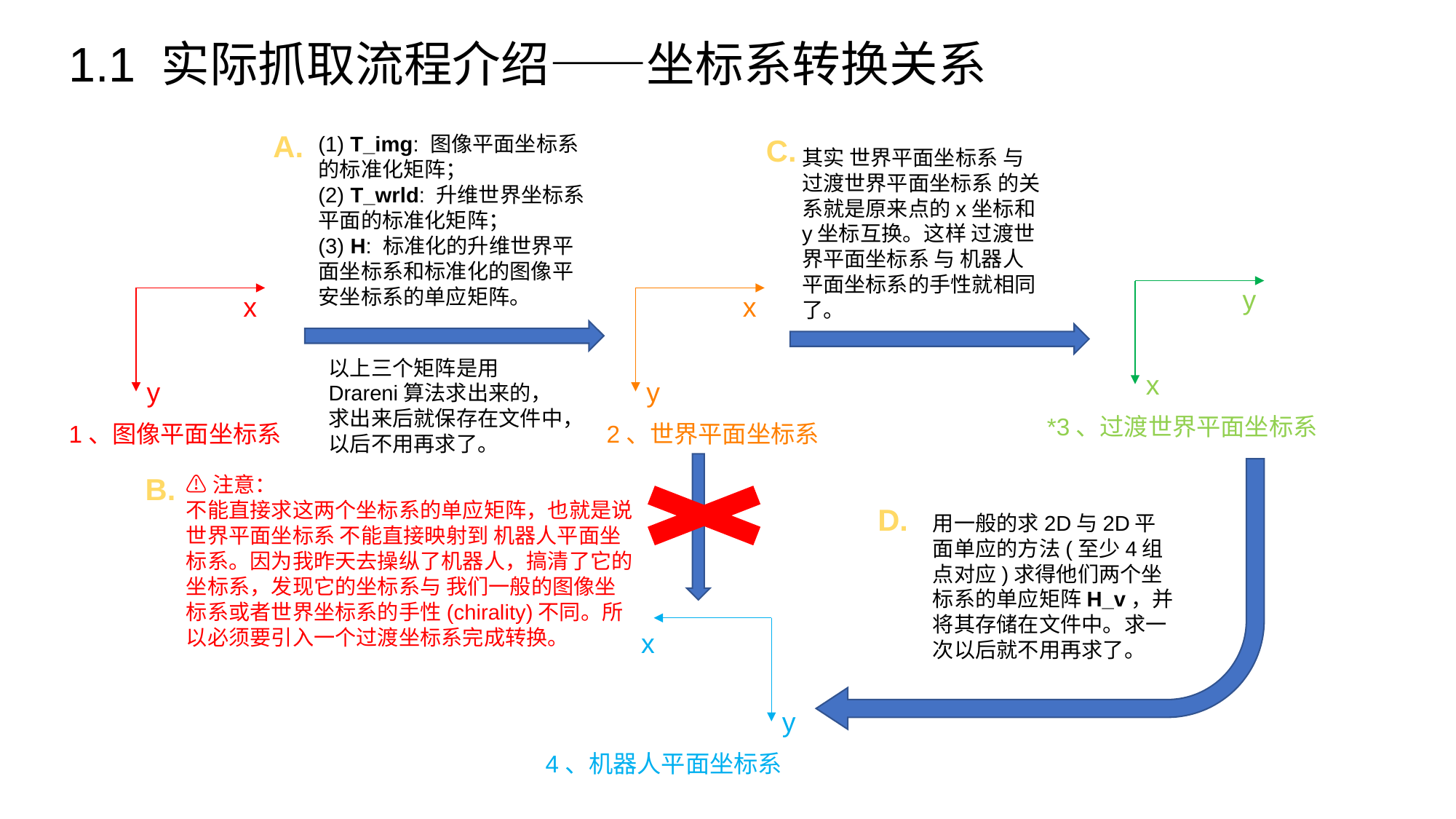

1.1 实际抓取流程介绍——坐标系转换关系
A.
(1) T_img: 图像平面坐标系的标准化矩阵；
(2) T_wrld: 升维世界坐标系平面的标准化矩阵；
(3) H: 标准化的升维世界平面坐标系和标准化的图像平安坐标系的单应矩阵。

C.
其实 世界平面坐标系 与 过渡世界平面坐标系 的关系就是原来点的x坐标和y坐标互换。这样 过渡世界平面坐标系 与 机器人平面坐标系的手性就相同了。
y
x
x

以上三个矩阵是用Drareni算法求出来的，求出来后就保存在文件中，以后不用再求了。
x
y
y
*3、过渡世界平面坐标系
1、图像平面坐标系
2、世界平面坐标系

B.
⚠️注意：
不能直接求这两个坐标系的单应矩阵，也就是说 世界平面坐标系 不能直接映射到 机器人平面坐标系。因为我昨天去操纵了机器人，搞清了它的坐标系，发现它的坐标系与 我们一般的图像坐标系或者世界坐标系的手性(chirality)不同。所以必须要引入一个过渡坐标系完成转换。

D.
用一般的求2D与2D平面单应的方法(至少4组点对应)求得他们两个坐标系的单应矩阵H_v，并将其存储在文件中。求一次以后就不用再求了。
x
y
4、机器人平面坐标系